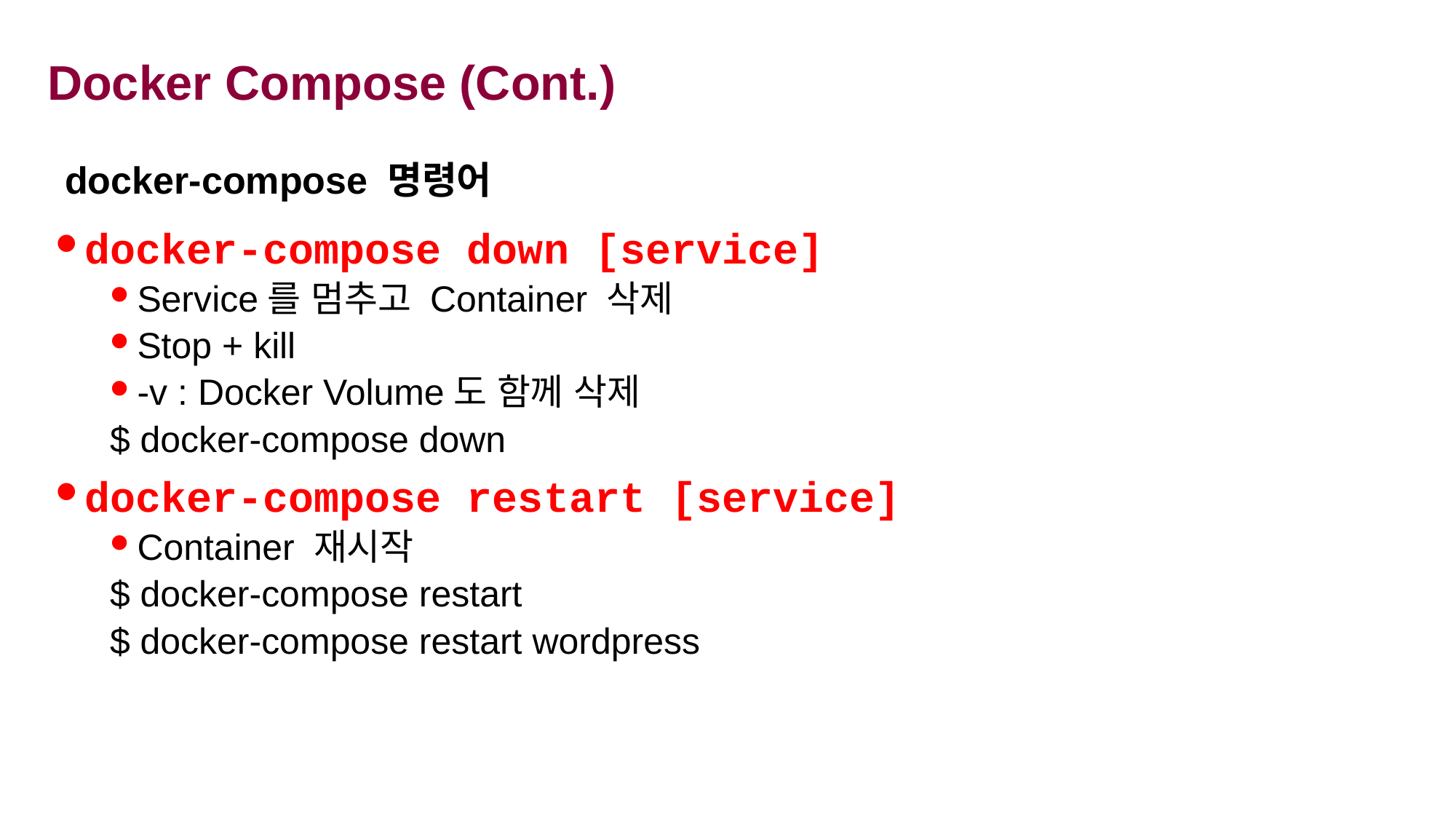

# Docker Compose (Cont.)
docker-compose 명령어
docker-compose down [service]
Service를 멈추고 Container 삭제
Stop + kill
-v : Docker Volume도 함께 삭제
$ docker-compose down
docker-compose restart [service]
Container 재시작
$ docker-compose restart
$ docker-compose restart wordpress